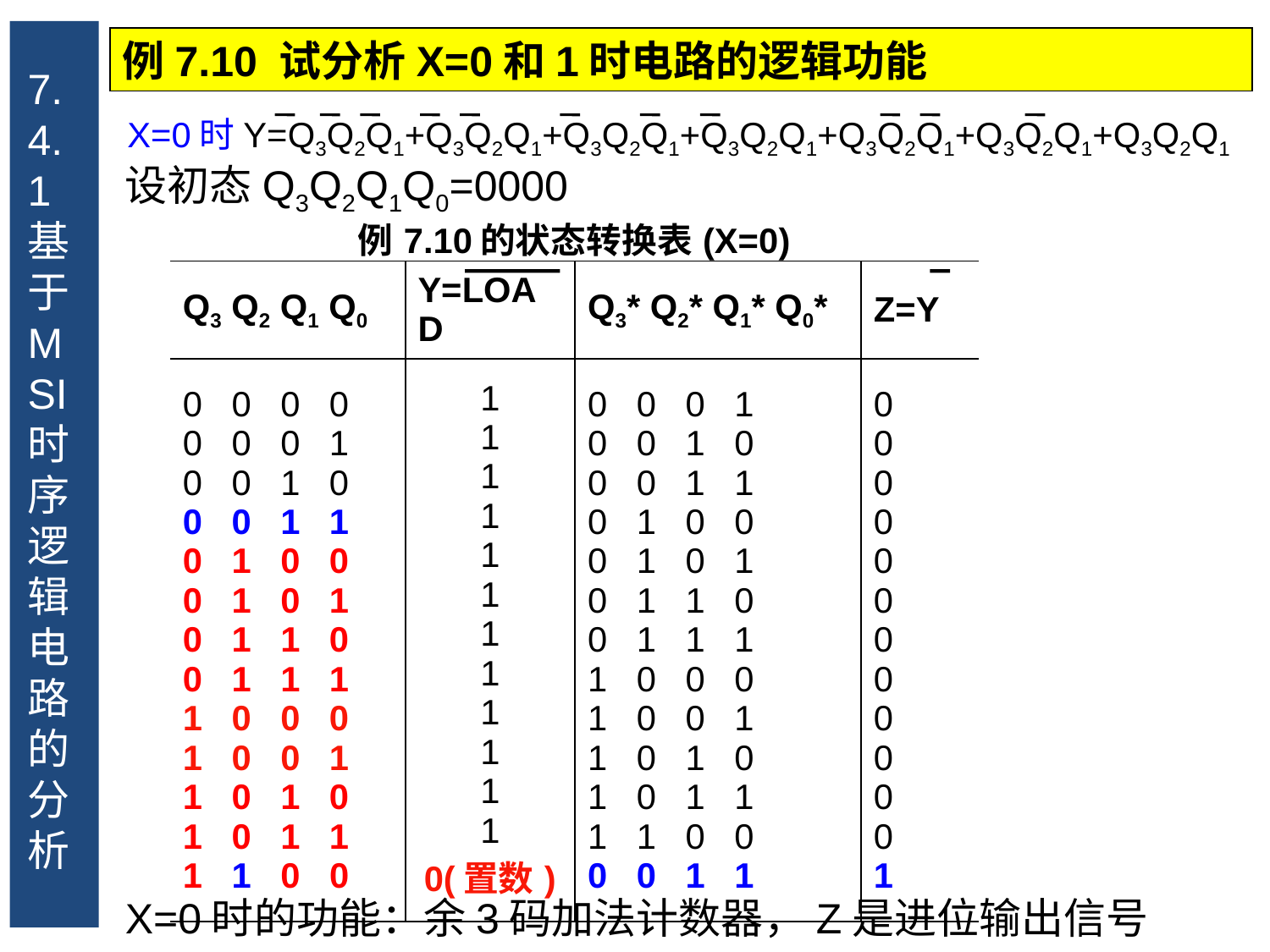

7.4.1 基于MSI时序逻辑电路的分析
例7.10 试分析X=0和1时电路的逻辑功能
X=0时Y=Q3Q2Q1+Q3Q2Q1+Q3Q2Q1+Q3Q2Q1+Q3Q2Q1+Q3Q2Q1+Q3Q2Q1

设初态Q3Q2Q1Q0=0000
| 例7.10的状态转换表(X=0) |  |  |  |
| --- | --- | --- | --- |
| Q3 Q2 Q1 Q0 | Y=LOAD | Q3\* Q2\* Q1\* Q0\* | Z=Y |
| 0 0 0 0 0 0 0 1 0 0 1 0 0 0 1 1 0 1 0 0 0 1 0 1 0 1 1 0 0 1 1 1 1 0 0 0 1 0 0 1 1 0 1 0 1 0 1 1 1 1 0 0 | 1 1 1 1 1 1 1 1 1 1 1 1 0(置数) | 0 0 0 1 0 0 1 0 0 0 1 1 0 1 0 0 0 1 0 1 0 1 1 0 0 1 1 1 1 0 0 0 1 0 0 1 1 0 1 0 1 0 1 1 1 1 0 0 0 0 1 1 | 0 0 0 0 0 0 0 0 0 0 0 0 1 |

X=0时的功能：余3码加法计数器，Z是进位输出信号